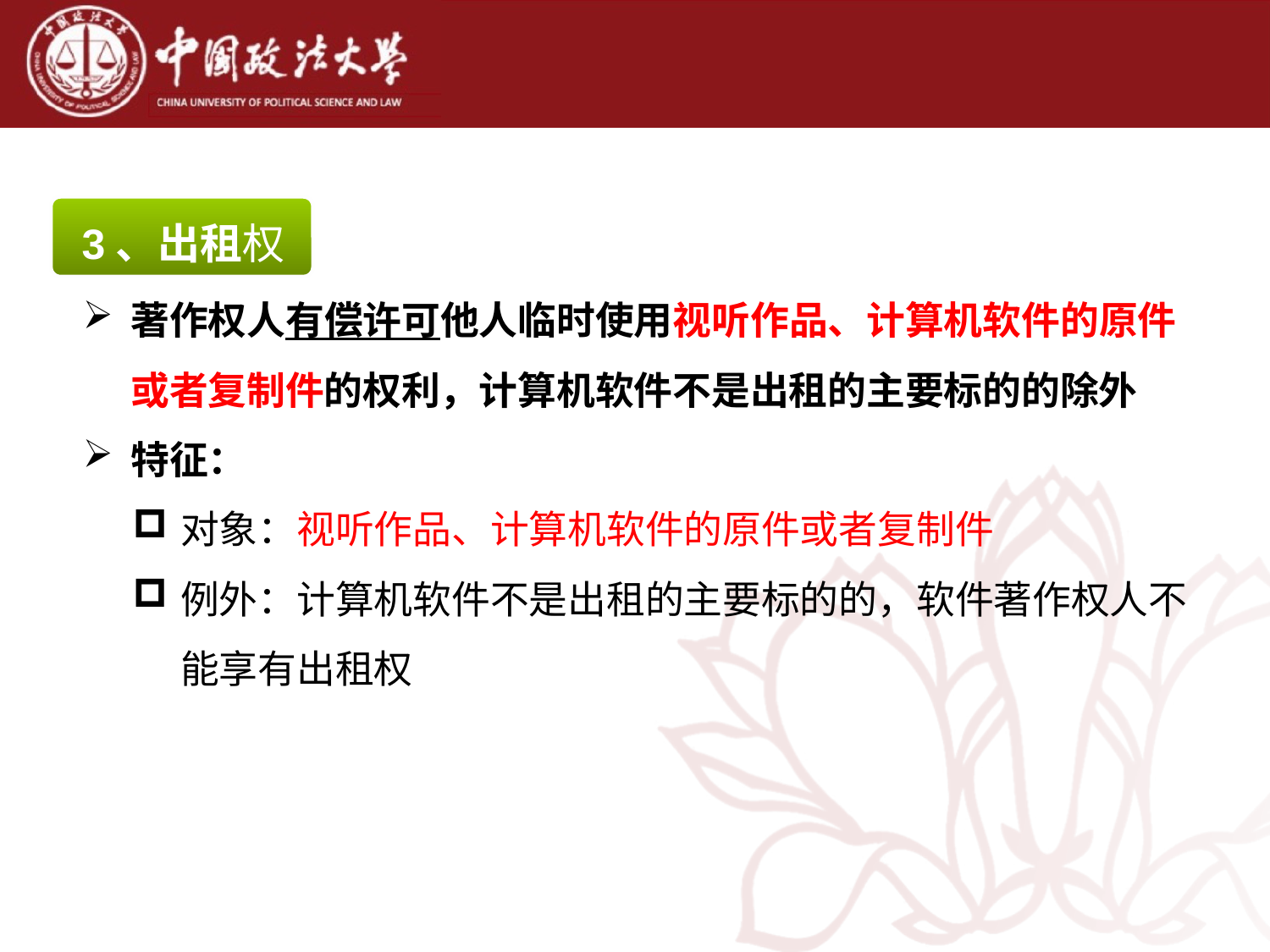

3、出租权
著作权人有偿许可他人临时使用视听作品、计算机软件的原件或者复制件的权利，计算机软件不是出租的主要标的的除外
特征：
对象：视听作品、计算机软件的原件或者复制件
例外：计算机软件不是出租的主要标的的，软件著作权人不能享有出租权